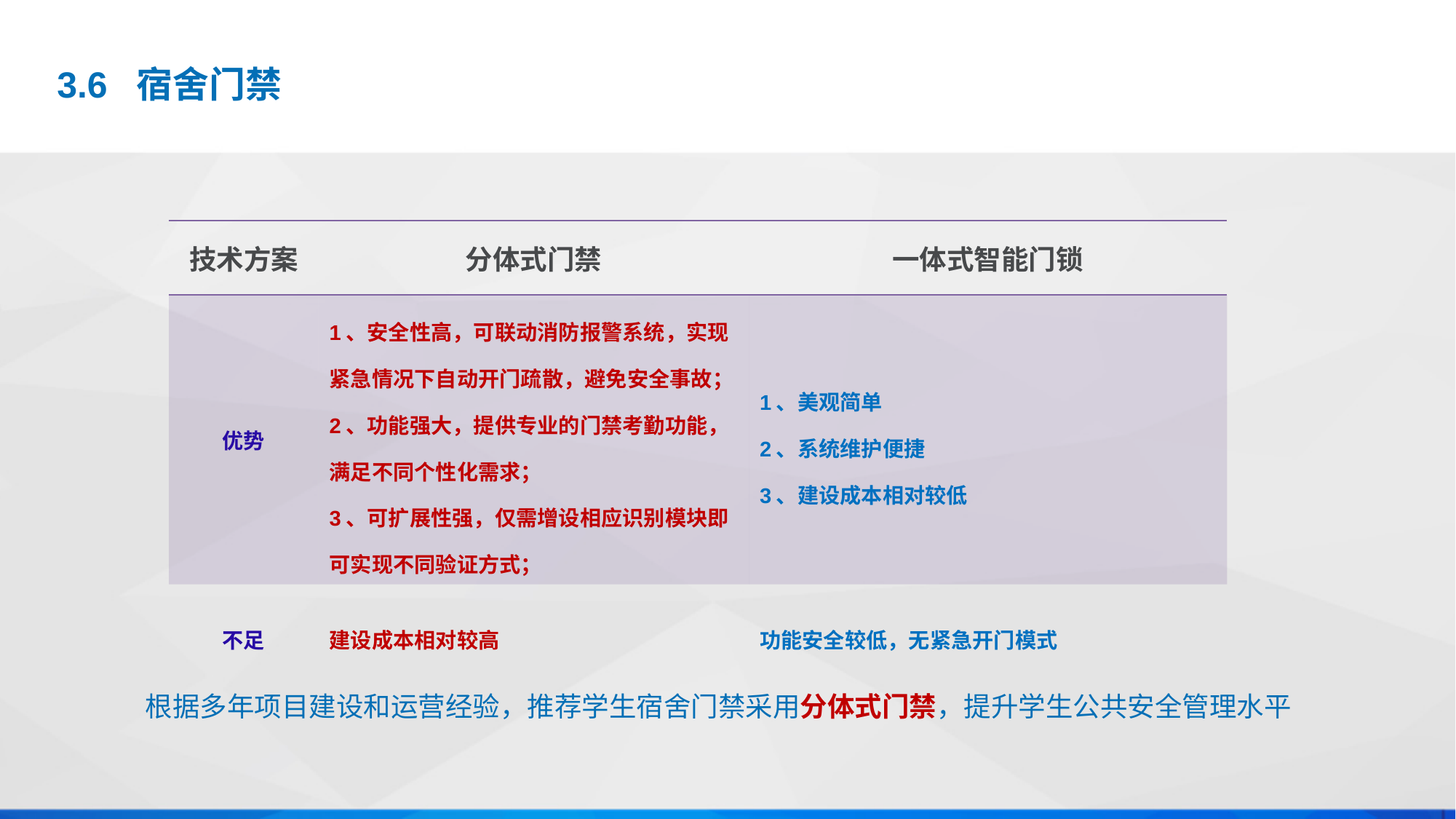

3.6  宿舍门禁
| 技术方案 | 分体式门禁 | 一体式智能门锁 |
| --- | --- | --- |
| 优势 | 1、安全性高，可联动消防报警系统，实现紧急情况下自动开门疏散，避免安全事故； 2、功能强大，提供专业的门禁考勤功能，满足不同个性化需求； 3、可扩展性强，仅需增设相应识别模块即可实现不同验证方式； | 1、美观简单 2、系统维护便捷 3、建设成本相对较低 |
| 不足 | 建设成本相对较高 | 功能安全较低，无紧急开门模式 |
根据多年项目建设和运营经验，推荐学生宿舍门禁采用分体式门禁，提升学生公共安全管理水平